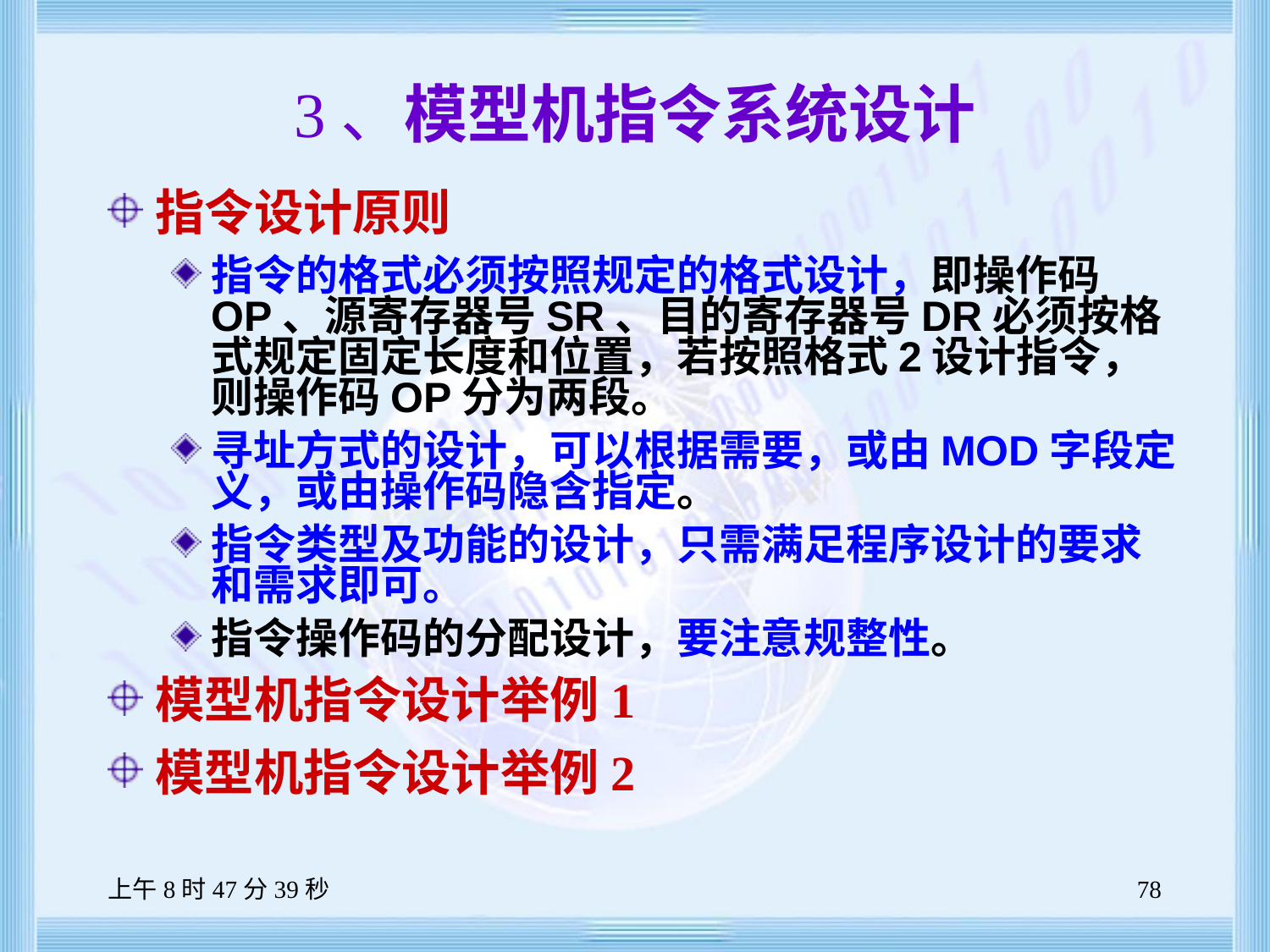

# 3、模型机指令系统设计
指令设计原则
指令的格式必须按照规定的格式设计，即操作码OP、源寄存器号SR、目的寄存器号DR必须按格式规定固定长度和位置，若按照格式2设计指令，则操作码OP分为两段。
寻址方式的设计，可以根据需要，或由MOD字段定义，或由操作码隐含指定。
指令类型及功能的设计，只需满足程序设计的要求和需求即可。
指令操作码的分配设计，要注意规整性。
模型机指令设计举例1
模型机指令设计举例2

上午8时47分39秒
78